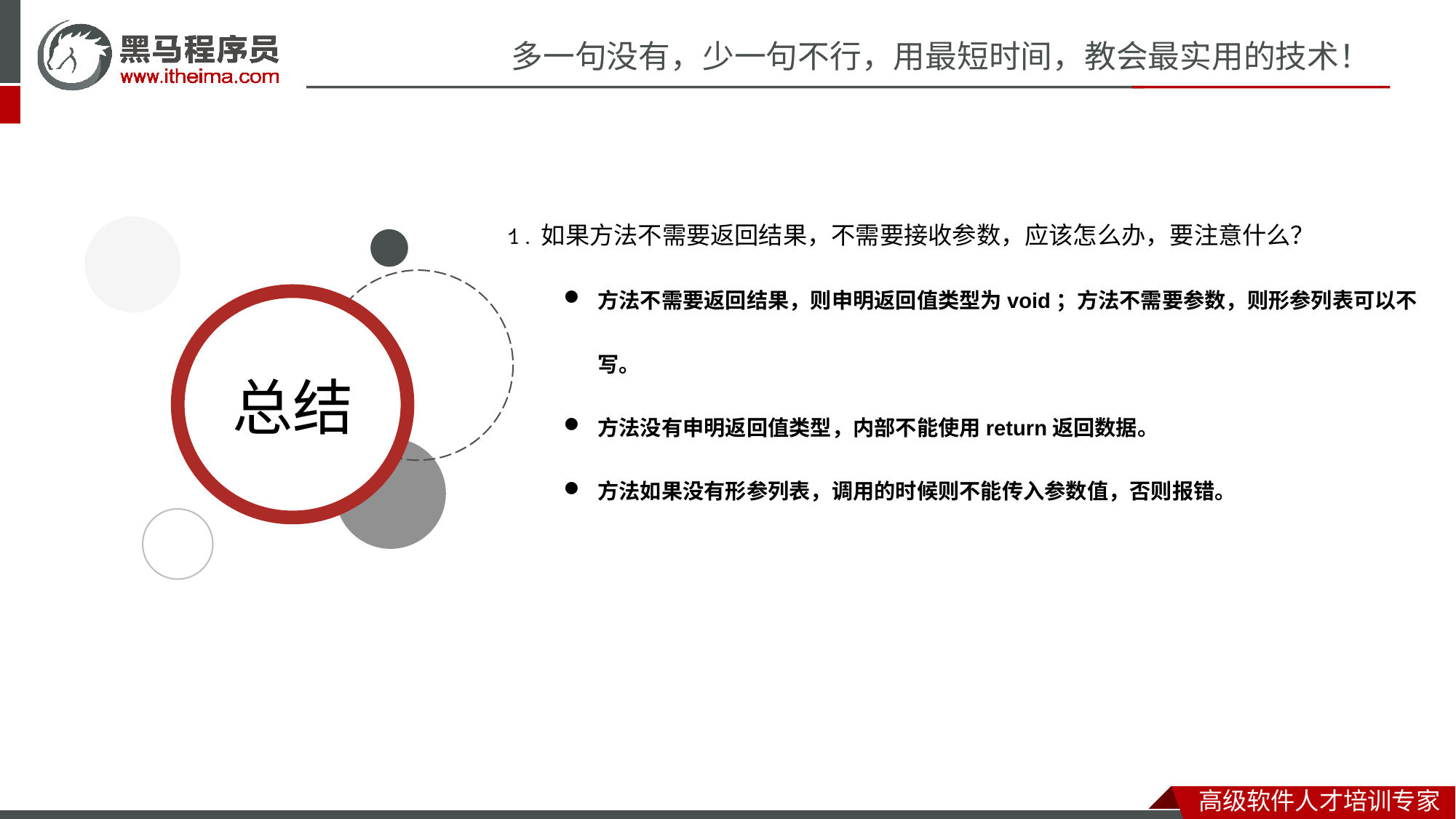

1.如果方法不需要返回结果，不需要接收参数，应该怎么办，要注意什么？
方法不需要返回结果，则申明返回值类型为void；方法不需要参数，则形参列表可以不写。
方法没有申明返回值类型，内部不能使用return返回数据。
方法如果没有形参列表，调用的时候则不能传入参数值，否则报错。